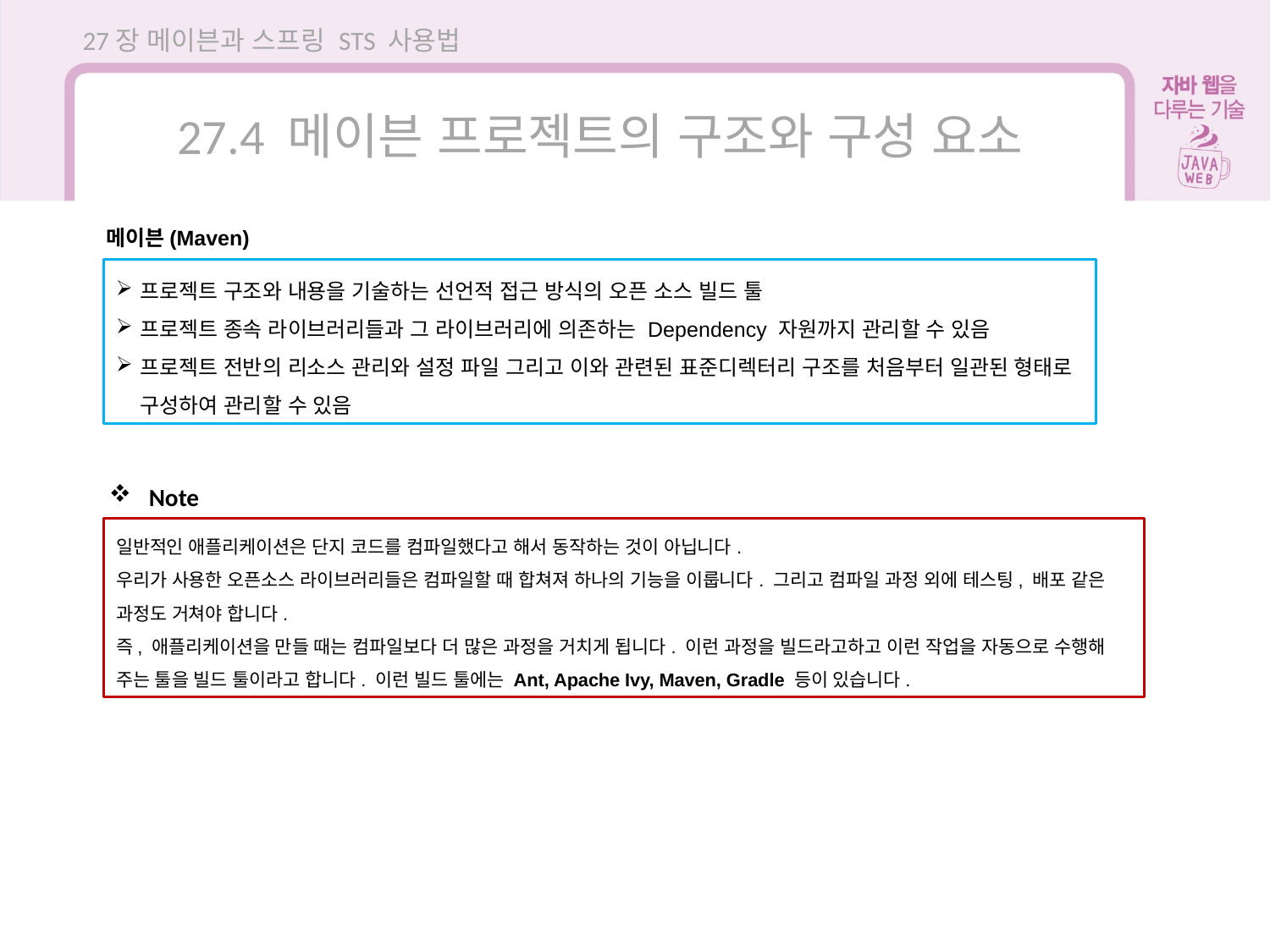

27장 메이븐과 스프링 STS 사용법
27.4 메이븐 프로젝트의 구조와 구성 요소
메이븐(Maven)
프로젝트 구조와 내용을 기술하는 선언적 접근 방식의 오픈 소스 빌드 툴
프로젝트 종속 라이브러리들과 그 라이브러리에 의존하는 Dependency 자원까지 관리할 수 있음
프로젝트 전반의 리소스 관리와 설정 파일 그리고 이와 관련된 표준디렉터리 구조를 처음부터 일관된 형태로 구성하여 관리할 수 있음
Note
일반적인 애플리케이션은 단지 코드를 컴파일했다고 해서 동작하는 것이 아닙니다.
우리가 사용한 오픈소스 라이브러리들은 컴파일할 때 합쳐져 하나의 기능을 이룹니다. 그리고 컴파일 과정 외에 테스팅, 배포 같은 과정도 거쳐야 합니다.
즉, 애플리케이션을 만들 때는 컴파일보다 더 많은 과정을 거치게 됩니다. 이런 과정을 빌드라고하고 이런 작업을 자동으로 수행해 주는 툴을 빌드 툴이라고 합니다. 이런 빌드 툴에는 Ant, Apache Ivy, Maven, Gradle 등이 있습니다.